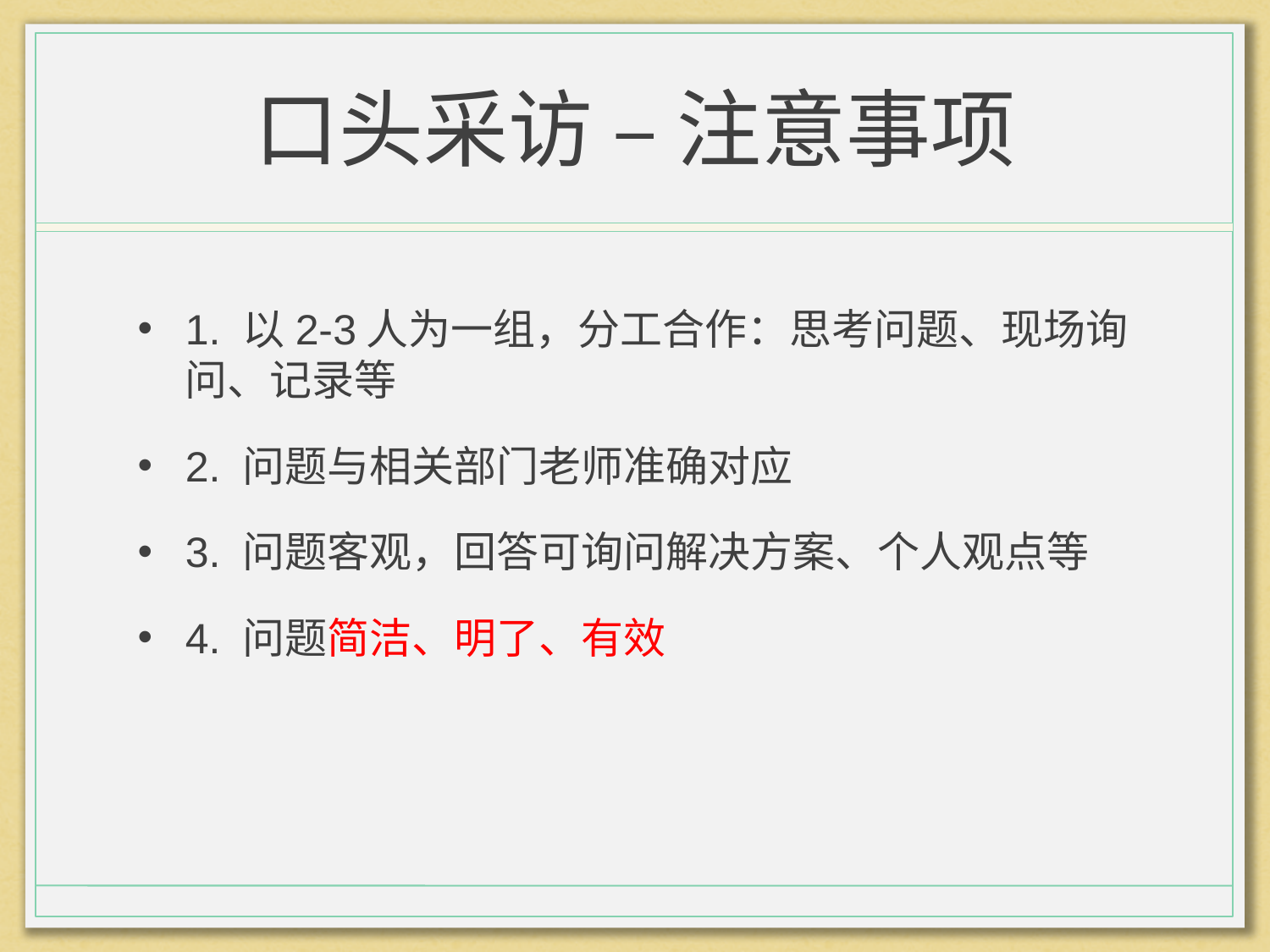

# 口头采访 – 注意事项
1. 以2-3人为一组，分工合作：思考问题、现场询问、记录等
2. 问题与相关部门老师准确对应
3. 问题客观，回答可询问解决方案、个人观点等
4. 问题简洁、明了、有效